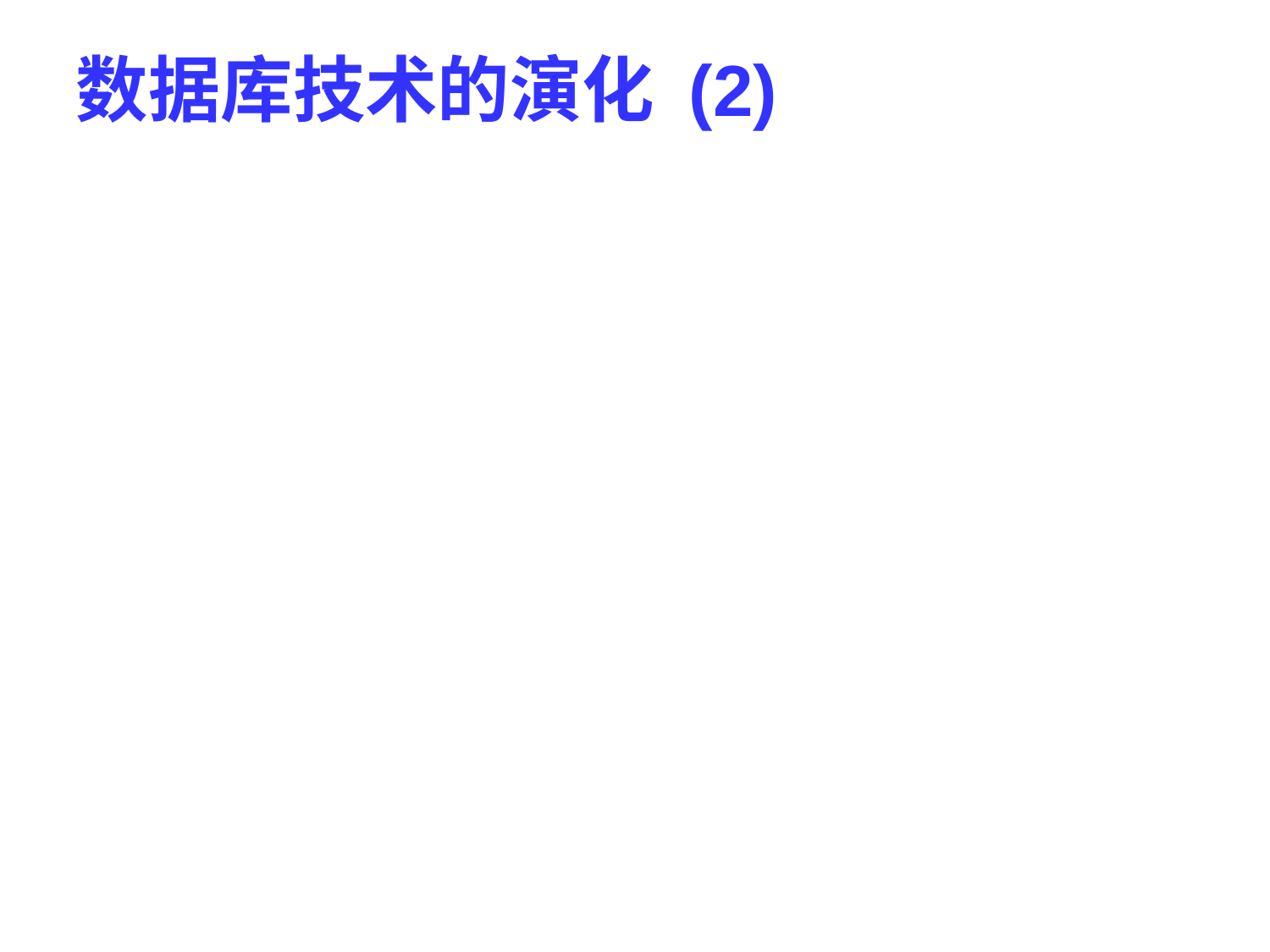

# 数据库技术的演化 (2)
1980s晚期:
各种高级数据库系统(扩展的关系数据库,面向对象数据库等等.)
面向应用的数据库系统 (空间数据库，时序数据库，多媒体数据库等等）
1990s:
数据挖掘, 数据仓库, 多媒体数据库和网络数据库
2000s
流数据管理和挖掘
基于各种应用的数据挖掘
XML数据库和整合的信息系统
2019/12/2
17